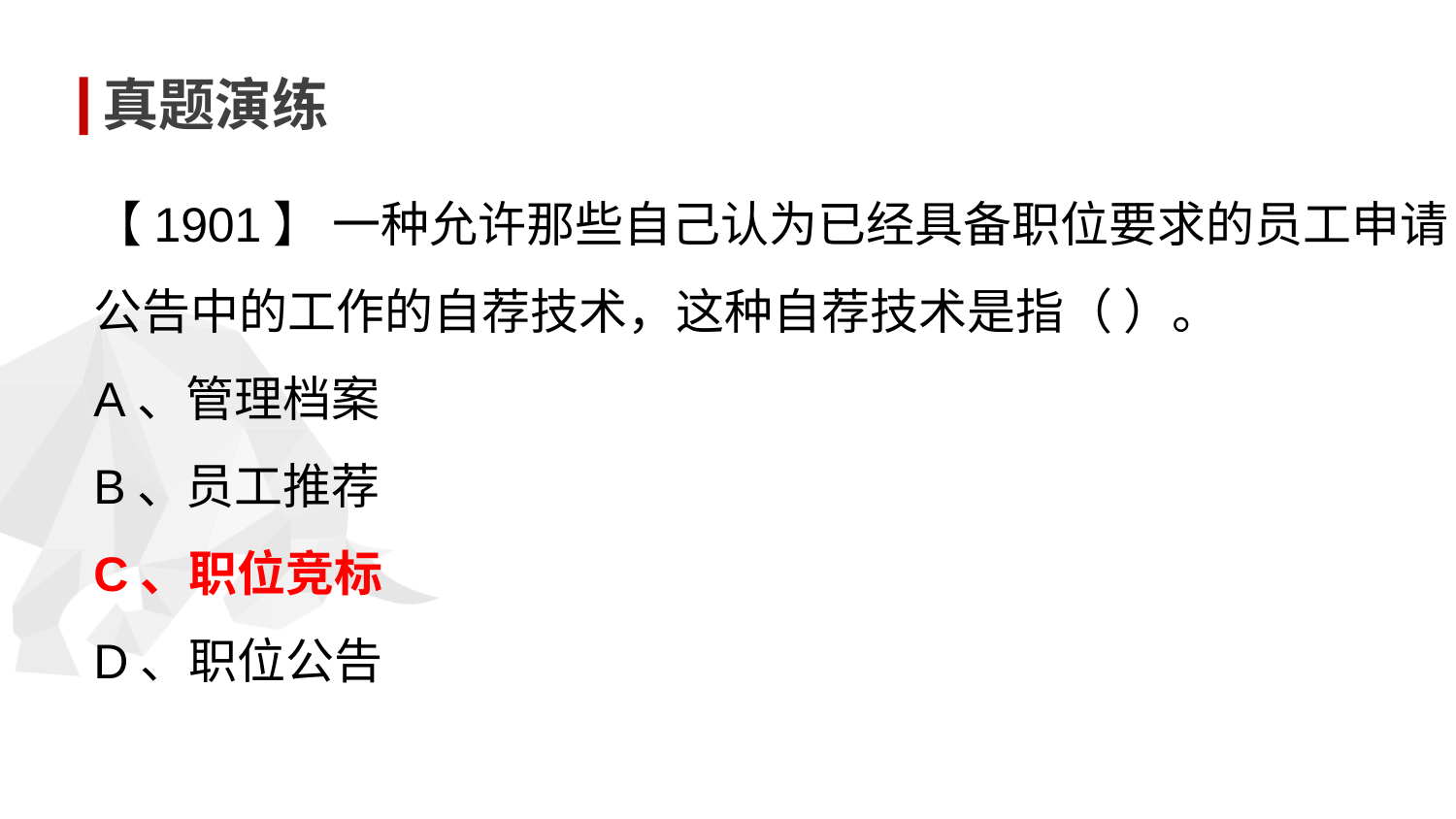

真题演练
【1901】 一种允许那些自己认为已经具备职位要求的员工申请公告中的工作的自荐技术，这种自荐技术是指（ ）。
A、管理档案
B、员工推荐
C、职位竞标
D、职位公告